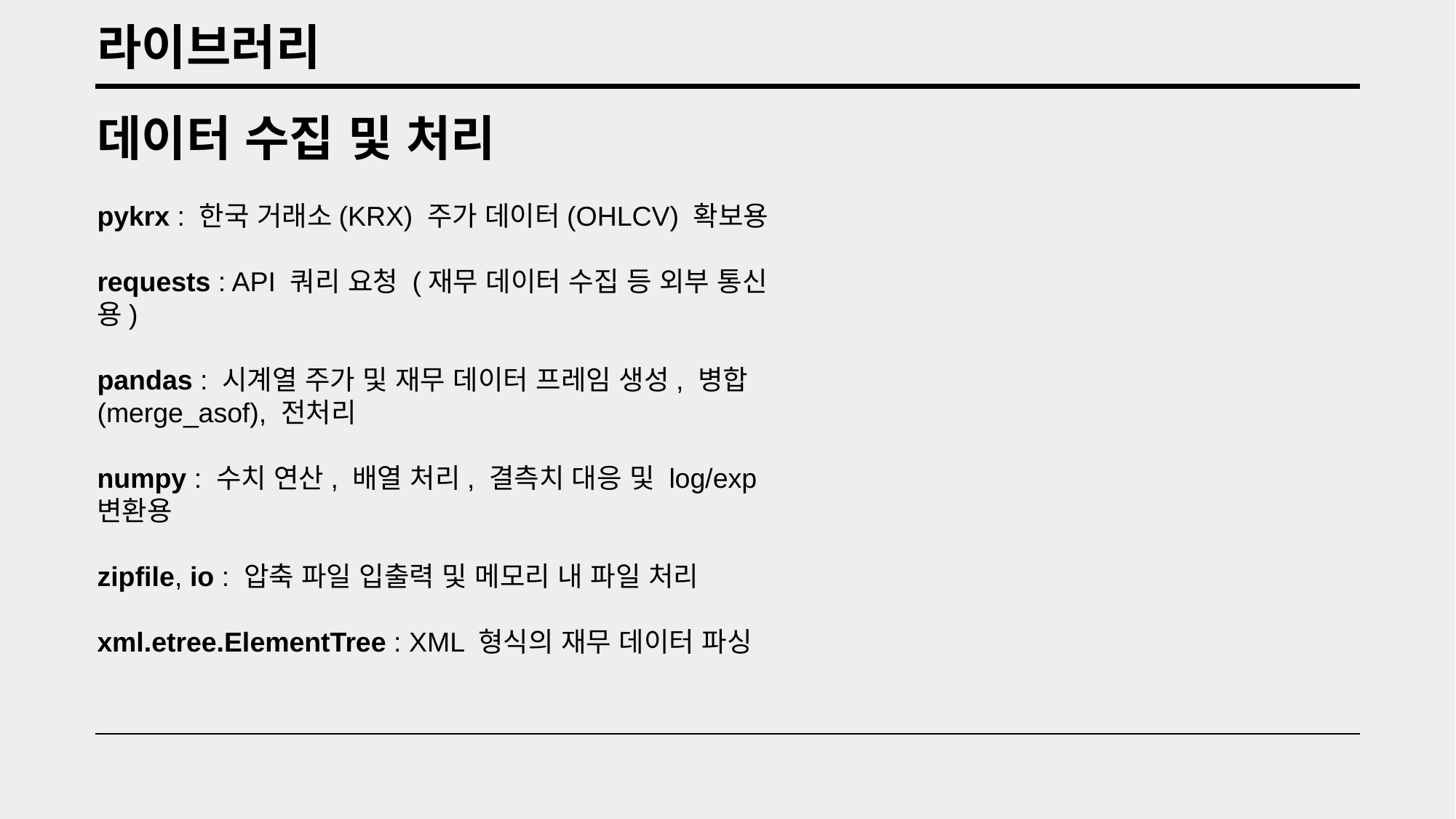

라이브러리
데이터 수집 및 처리

pykrx : 한국 거래소(KRX) 주가 데이터(OHLCV) 확보용

requests : API 쿼리 요청 (재무 데이터 수집 등 외부 통신용)

pandas : 시계열 주가 및 재무 데이터 프레임 생성, 병합(merge_asof), 전처리

numpy : 수치 연산, 배열 처리, 결측치 대응 및 log/exp 변환용

zipfile, io : 압축 파일 입출력 및 메모리 내 파일 처리

xml.etree.ElementTree : XML 형식의 재무 데이터 파싱